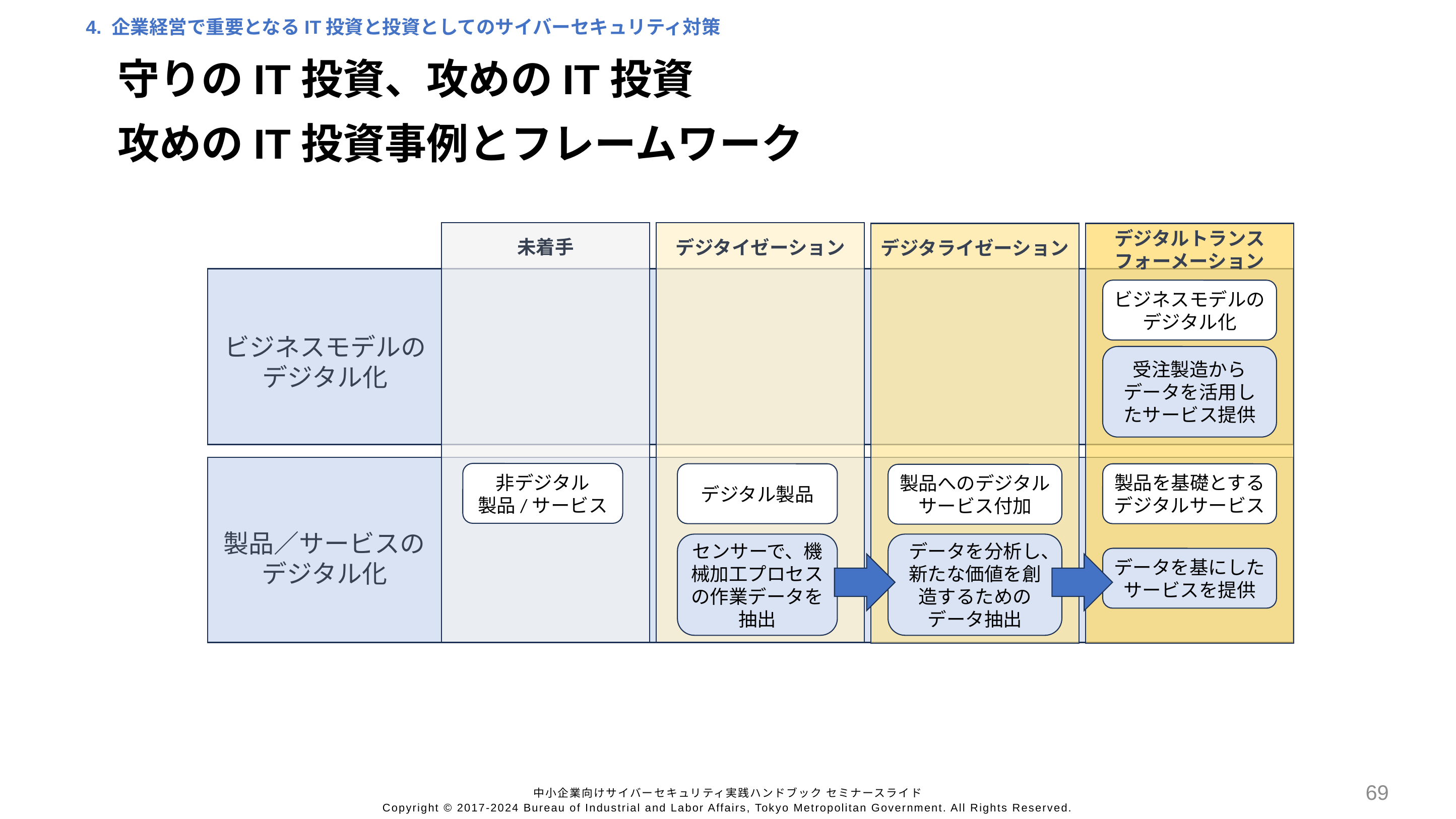

4. 企業経営で重要となるIT投資と投資としてのサイバーセキュリティ対策
守りのIT投資、攻めのIT投資
攻めのIT投資事例とフレームワーク

デジタルトランスフォーメーション

未着手
デジタイゼーション
デジタライゼーション

ビジネスモデルのデジタル化
ビジネスモデルの
デジタル化
受注製造からデータを活用したサービス提供

非デジタル
製品/サービス
デジタル製品
製品を基礎とするデジタルサービス
製品へのデジタルサービス付加
製品／サービスの
デジタル化
データを分析し、新たな価値を創造するためのデータ抽出
センサーで、機械加工プロセスの作業データを抽出
データを基にしたサービスを提供

69